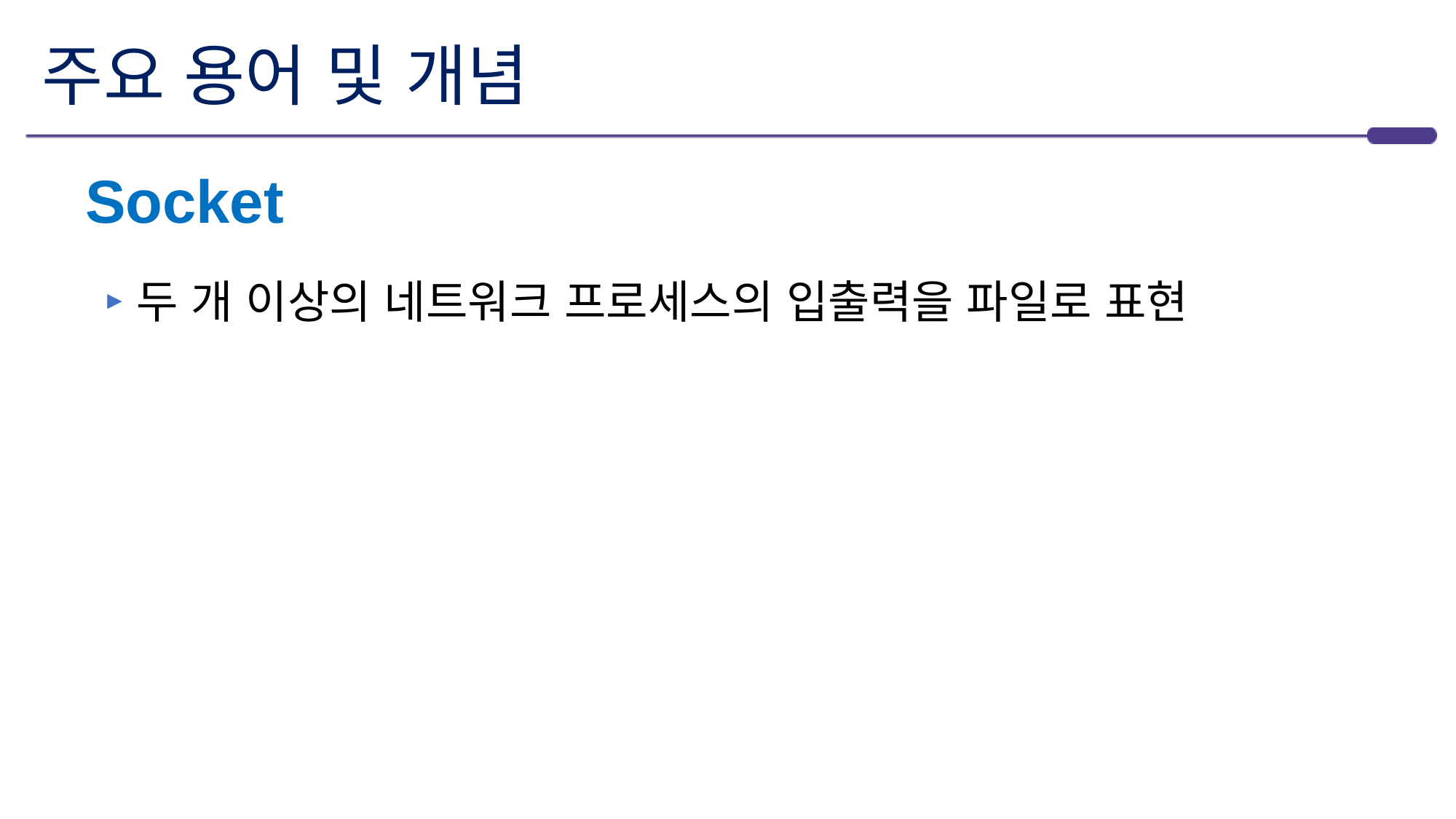

# 주요 용어 및 개념
Socket
두 개 이상의 네트워크 프로세스의 입출력을 파일로 표현